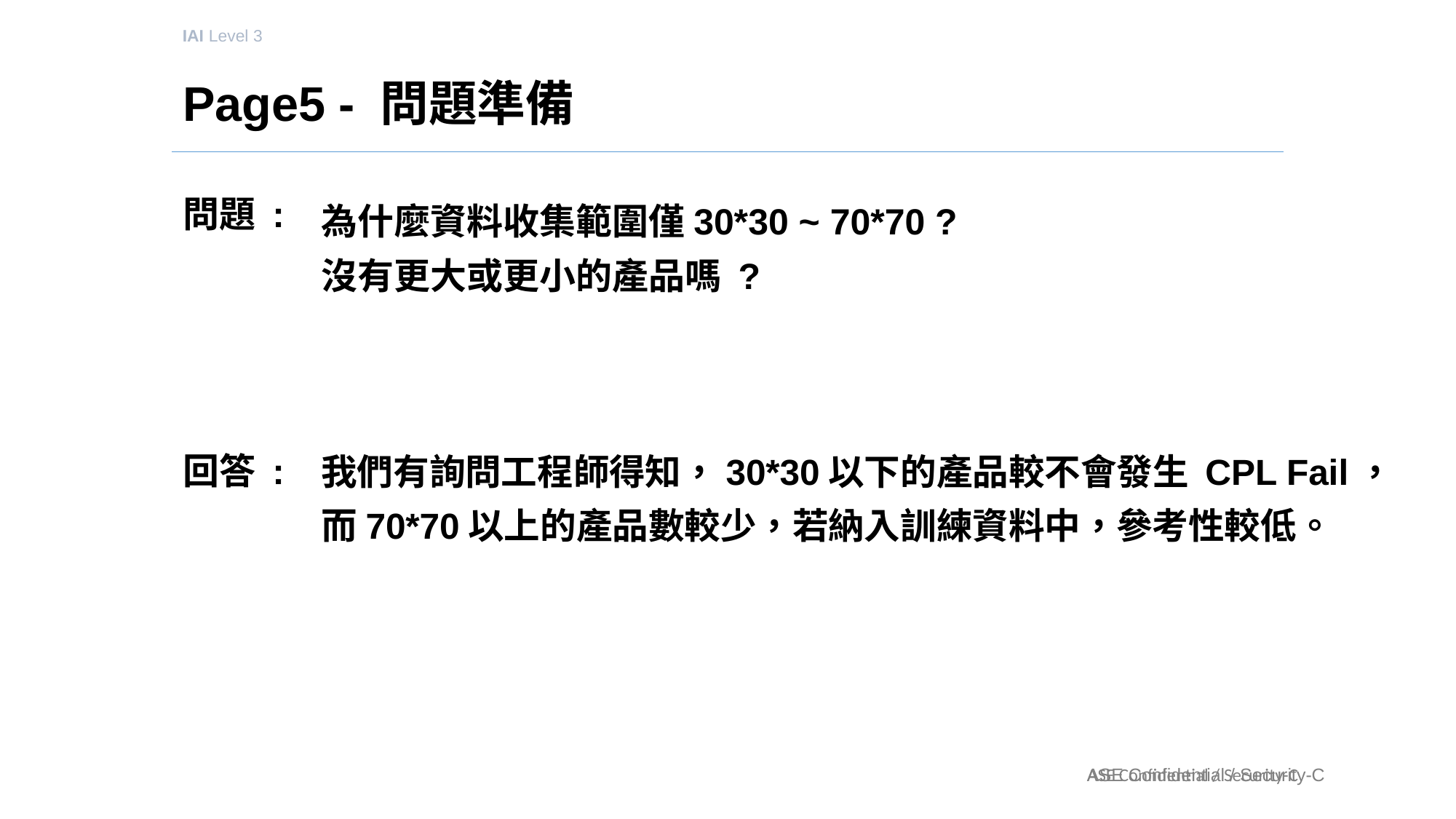

# Page5 - 問題準備
為什麼資料收集範圍僅30*30 ~ 70*70 ?
沒有更大或更小的產品嗎 ?

我們有詢問工程師得知，30*30以下的產品較不會發生 CPL Fail，
而70*70以上的產品數較少，若納入訓練資料中，參考性較低。